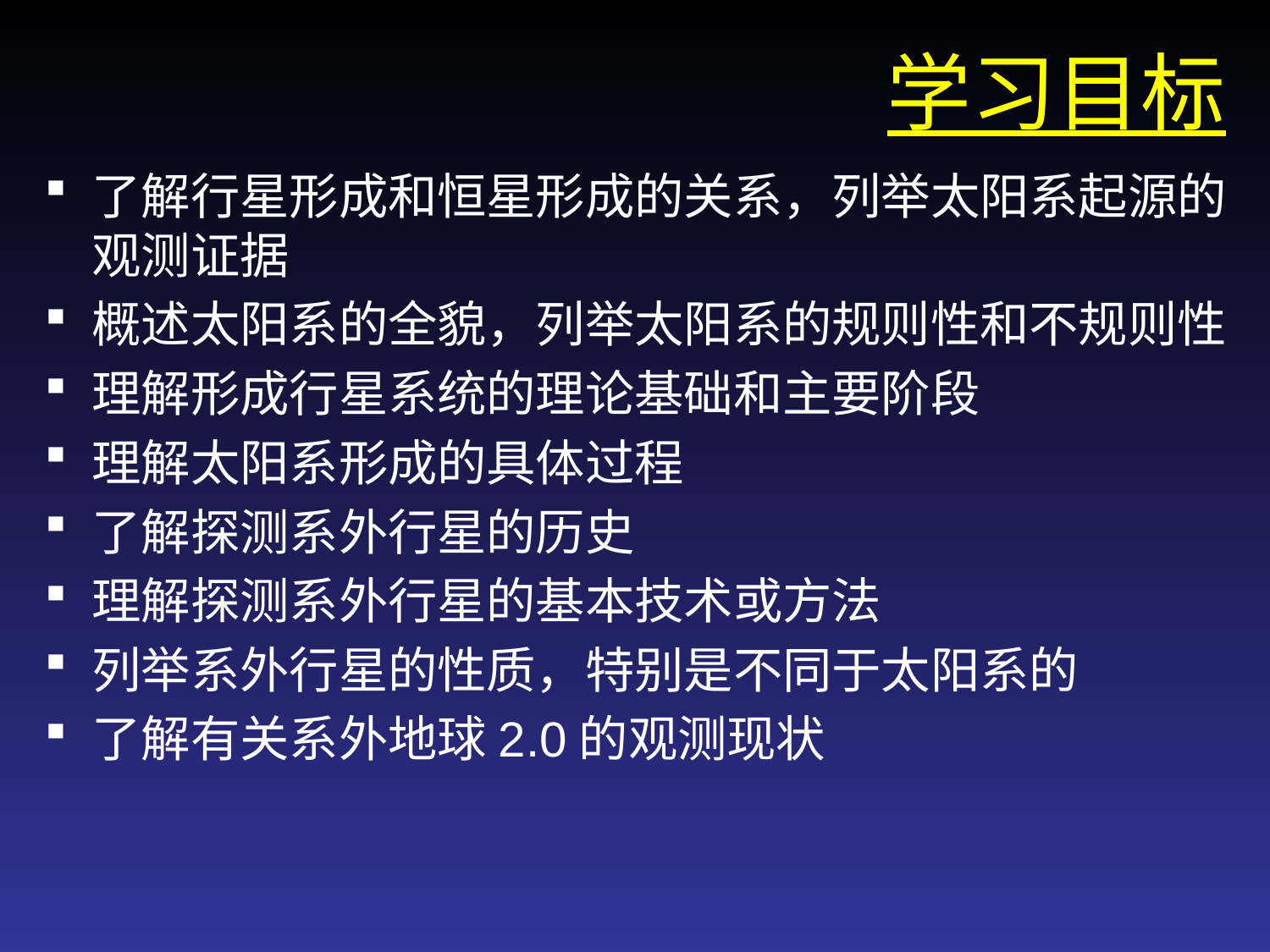

# 学习目标
了解行星形成和恒星形成的关系，列举太阳系起源的观测证据
概述太阳系的全貌，列举太阳系的规则性和不规则性
理解形成行星系统的理论基础和主要阶段
理解太阳系形成的具体过程
了解探测系外行星的历史
理解探测系外行星的基本技术或方法
列举系外行星的性质，特别是不同于太阳系的
了解有关系外地球2.0的观测现状